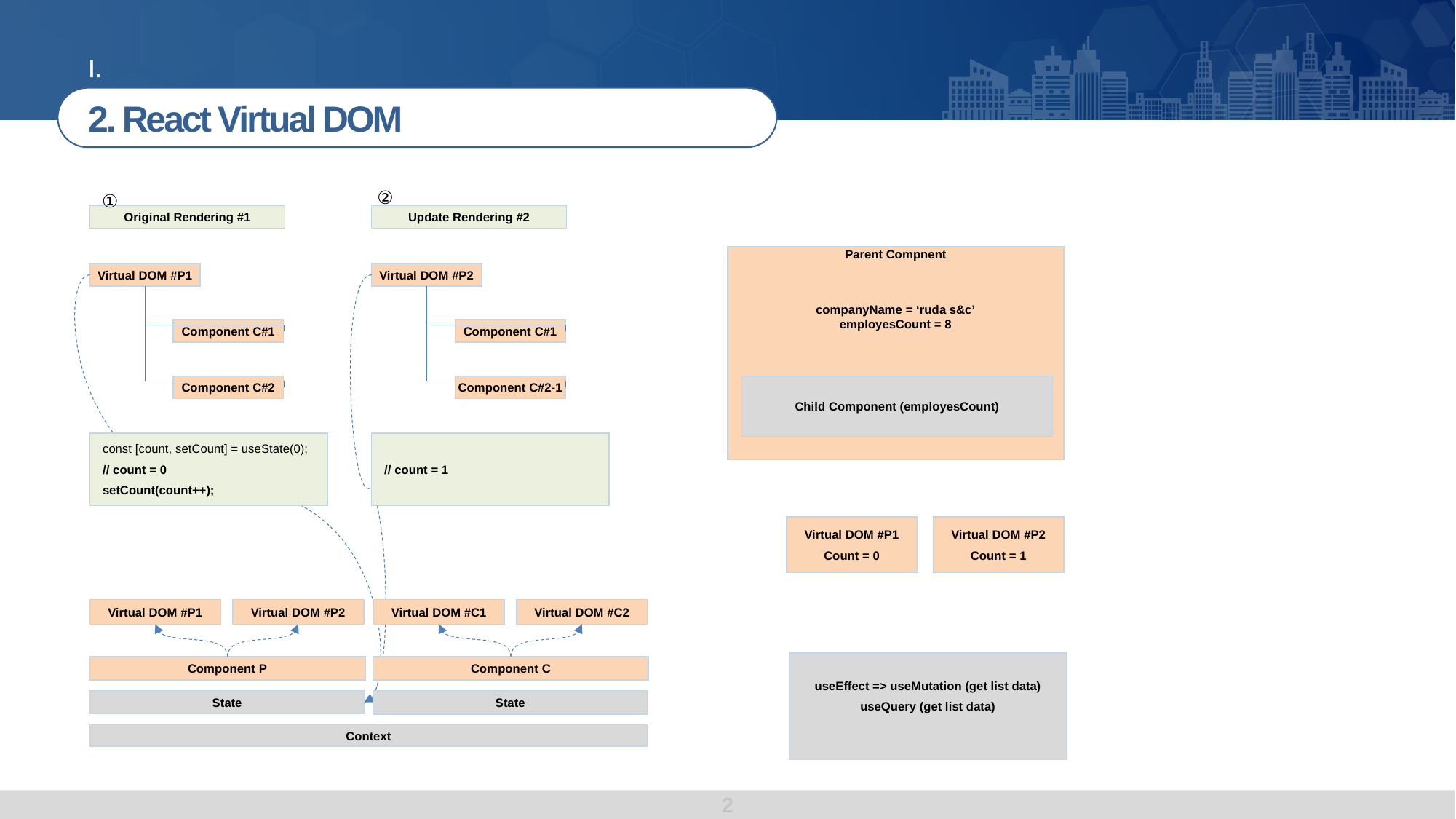

RUDA DEVELOPERS
사업 방향 및 중점 사항
2. React Virtual DOM
②
①
Original Rendering #1
Update Rendering #2
Parent Compnent

companyName = ‘ruda s&c’
employesCount = 8
Virtual DOM #P1
Virtual DOM #P2
Component C#1
Component C#1
Component C#2
Component C#2-1
Child Component (employesCount)
const [count, setCount] = useState(0);
// count = 0
setCount(count++);
// count = 1
Virtual DOM #P2
Count = 1
Virtual DOM #P1
Count = 0
Virtual DOM #P1
Virtual DOM #P2
Virtual DOM #C1
Virtual DOM #C2
useEffect => useMutation (get list data)
useQuery (get list data)

Component P
Component C
State
State
Context
2